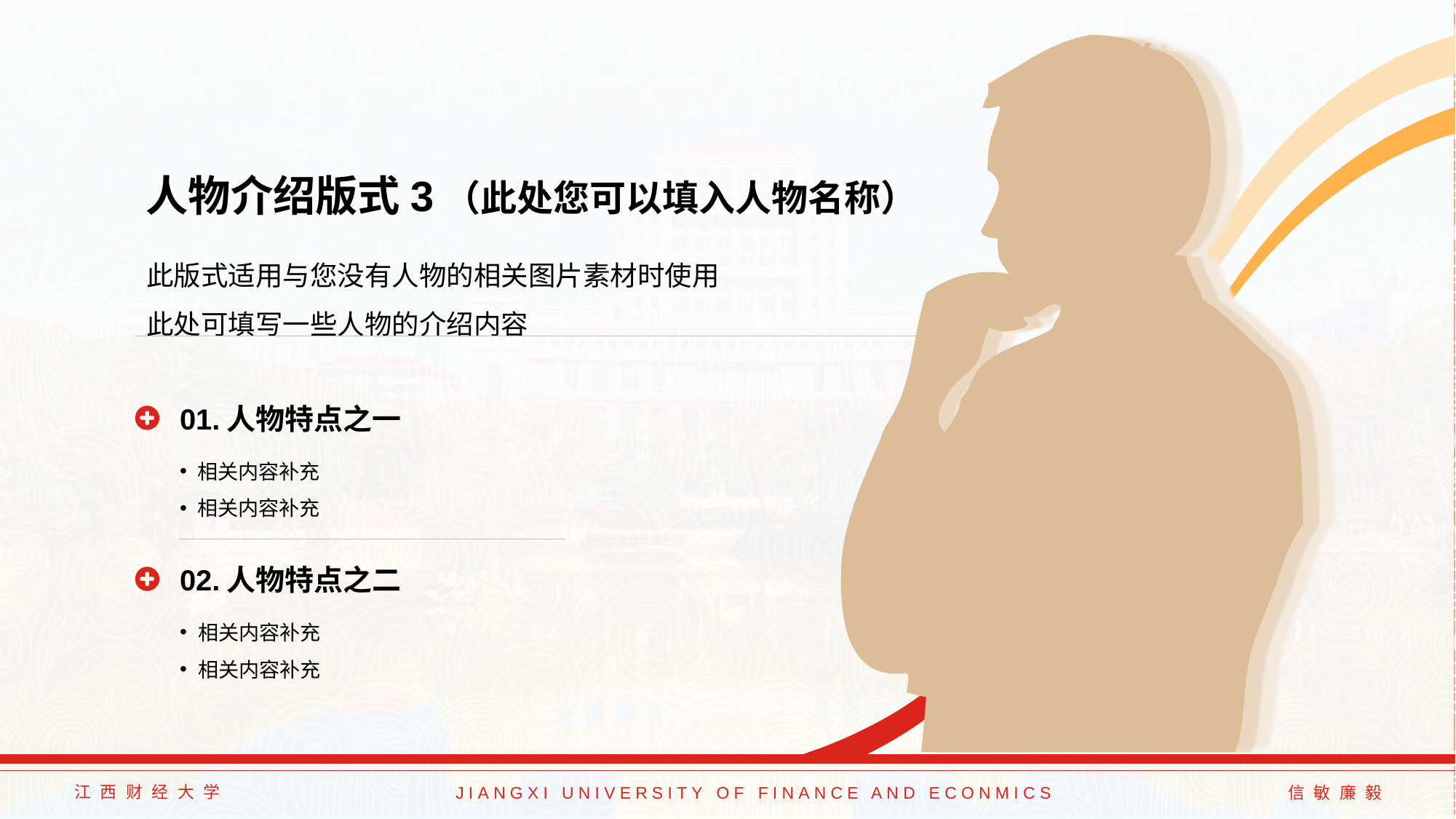

人物介绍版式3（此处您可以填入人物名称）
此版式适用与您没有人物的相关图片素材时使用
此处可填写一些人物的介绍内容

01.人物特点之一

相关内容补充
相关内容补充
02.人物特点之二

相关内容补充
相关内容补充